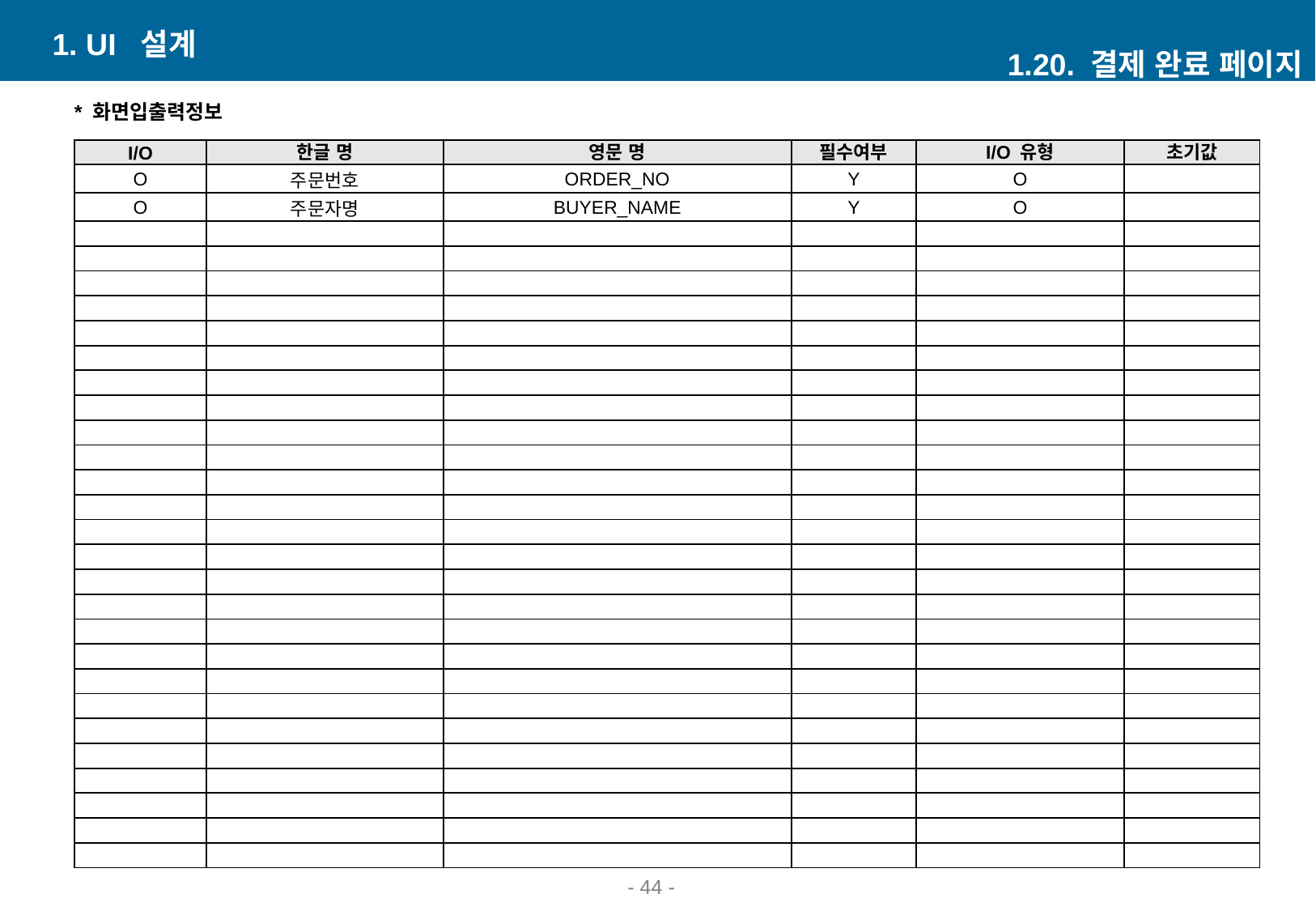

1. UI  설계
1.20. 결제 완료 페이지
* 화면입출력정보
| I/O | 한글 명 | 영문 명 | 필수여부 | I/O 유형 | 초기값 |
| --- | --- | --- | --- | --- | --- |
| O | 주문번호 | ORDER\_NO | Y | O |  |
| O | 주문자명 | BUYER\_NAME | Y | O |  |
|  |  |  |  |  |  |
|  |  |  |  |  |  |
|  |  |  |  |  |  |
|  |  |  |  |  |  |
|  |  |  |  |  |  |
|  |  |  |  |  |  |
|  |  |  |  |  |  |
|  |  |  |  |  |  |
|  |  |  |  |  |  |
|  |  |  |  |  |  |
|  |  |  |  |  |  |
|  |  |  |  |  |  |
|  |  |  |  |  |  |
|  |  |  |  |  |  |
|  |  |  |  |  |  |
|  |  |  |  |  |  |
|  |  |  |  |  |  |
|  |  |  |  |  |  |
|  |  |  |  |  |  |
|  |  |  |  |  |  |
|  |  |  |  |  |  |
|  |  |  |  |  |  |
|  |  |  |  |  |  |
|  |  |  |  |  |  |
|  |  |  |  |  |  |
|  |  |  |  |  |  |
- 44 -